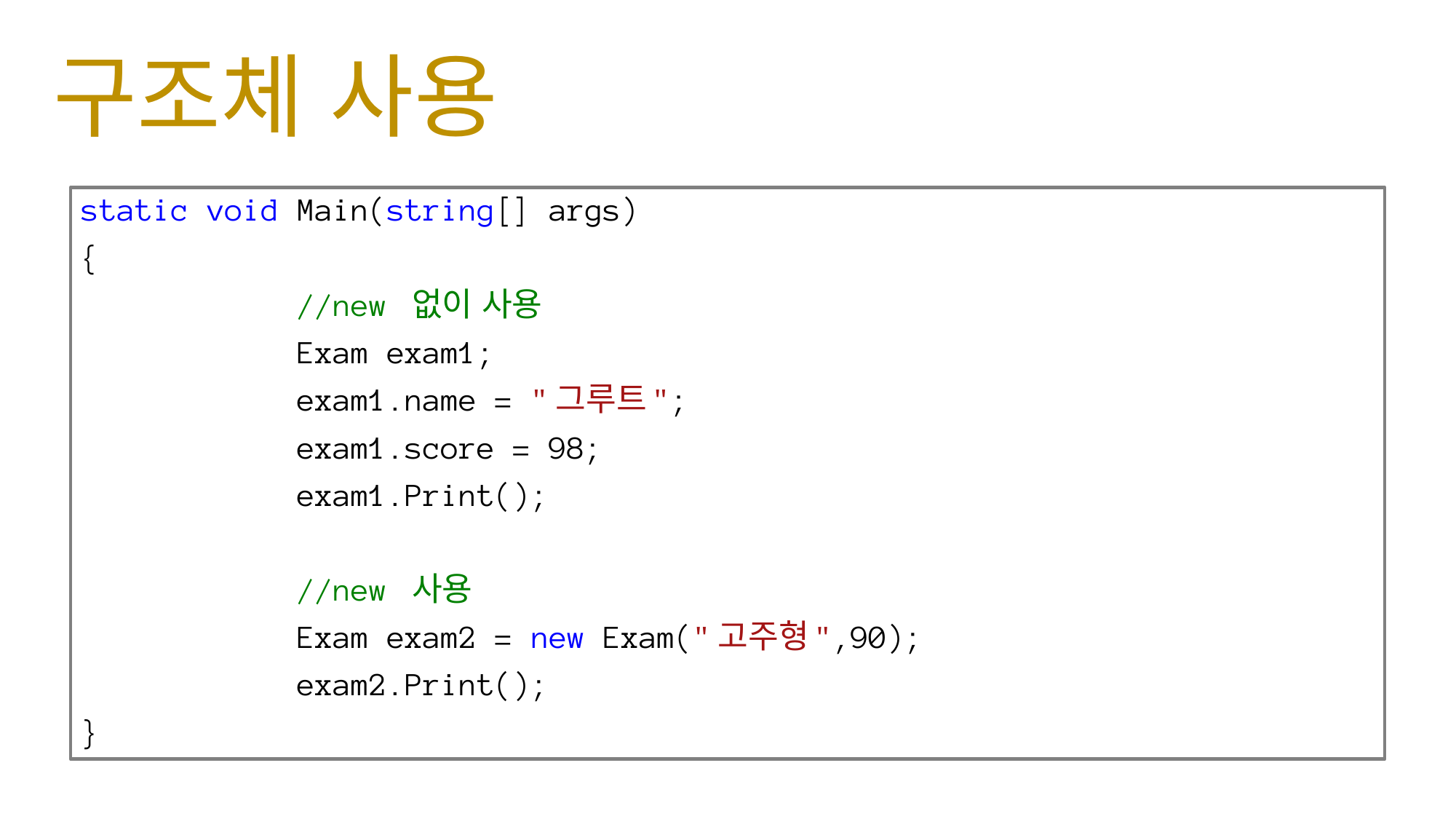

# 구조체 사용
static void Main(string[] args)
{
            //new 없이 사용
            Exam exam1;
            exam1.name = "그루트";
            exam1.score = 98;
            exam1.Print();

            //new 사용
            Exam exam2 = new Exam("고주형",90);
            exam2.Print();
}